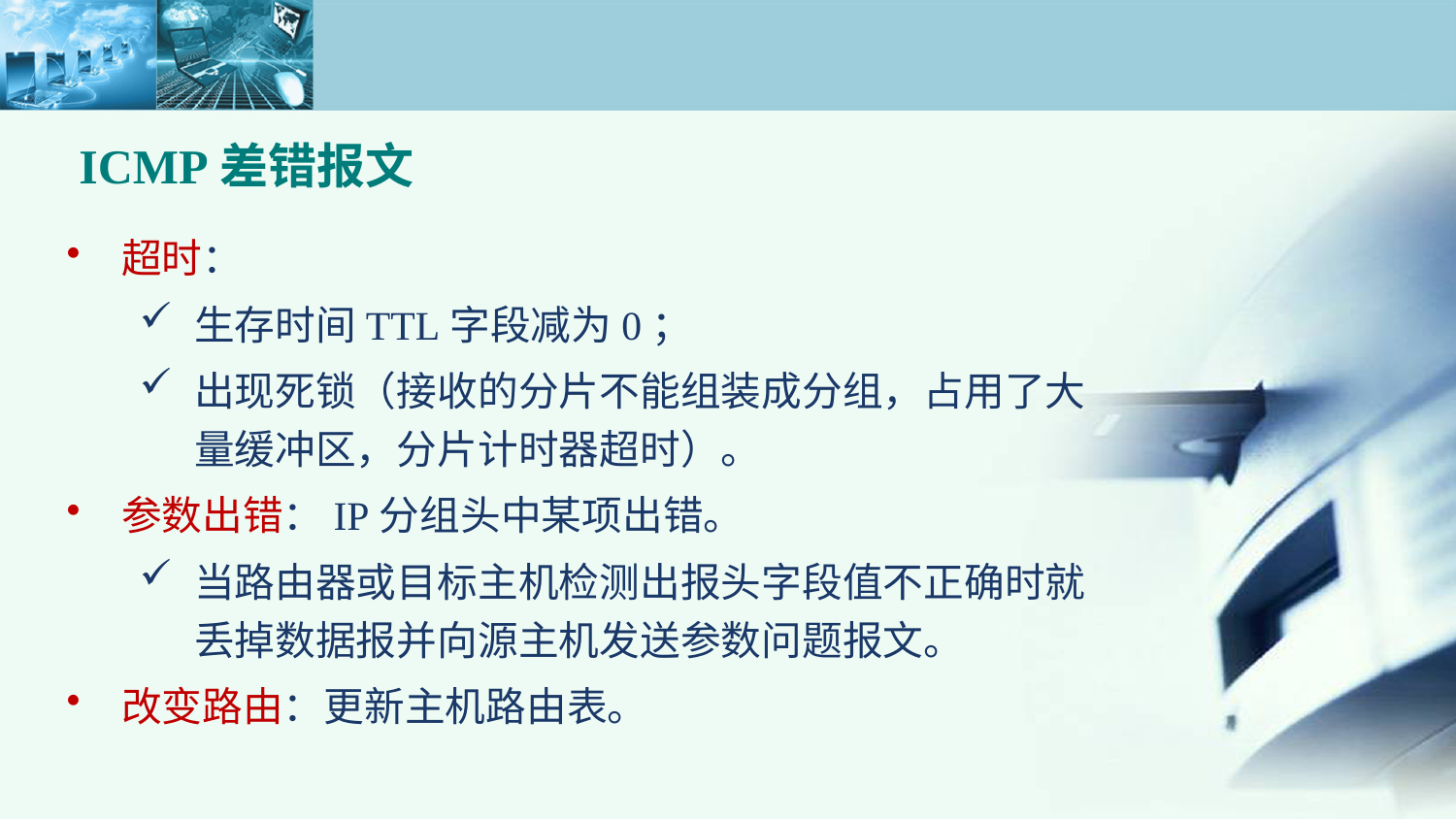

ICMP差错报文
超时：
生存时间TTL字段减为0；
出现死锁（接收的分片不能组装成分组，占用了大量缓冲区，分片计时器超时）。
参数出错：IP分组头中某项出错。
当路由器或目标主机检测出报头字段值不正确时就丢掉数据报并向源主机发送参数问题报文。
改变路由：更新主机路由表。